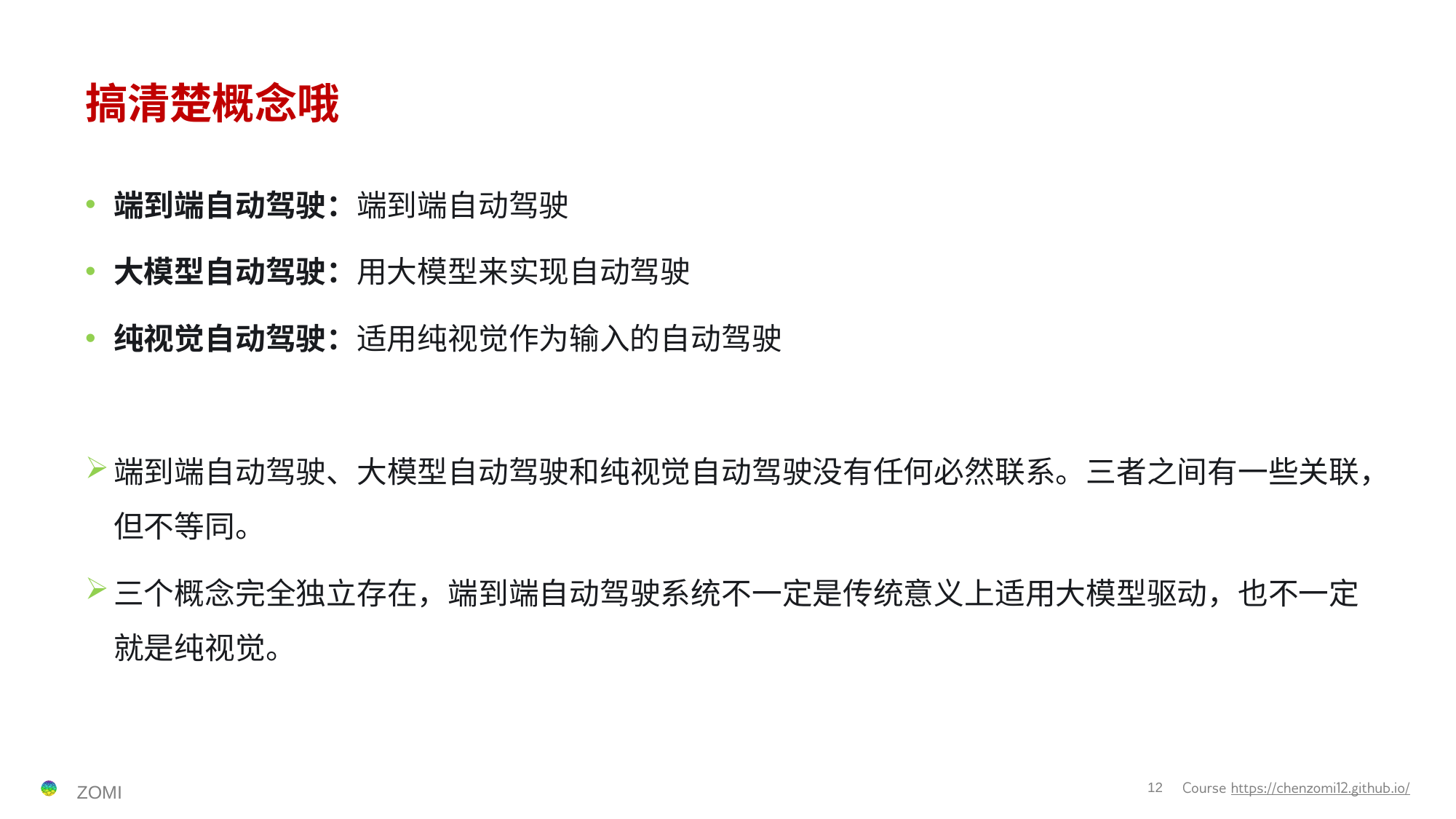

# 搞清楚概念哦
端到端自动驾驶：端到端自动驾驶
大模型自动驾驶：用大模型来实现自动驾驶
纯视觉自动驾驶：适用纯视觉作为输入的自动驾驶

端到端自动驾驶、大模型自动驾驶和纯视觉自动驾驶没有任何必然联系。三者之间有一些关联，但不等同。
三个概念完全独立存在，端到端自动驾驶系统不一定是传统意义上适用大模型驱动，也不一定就是纯视觉。